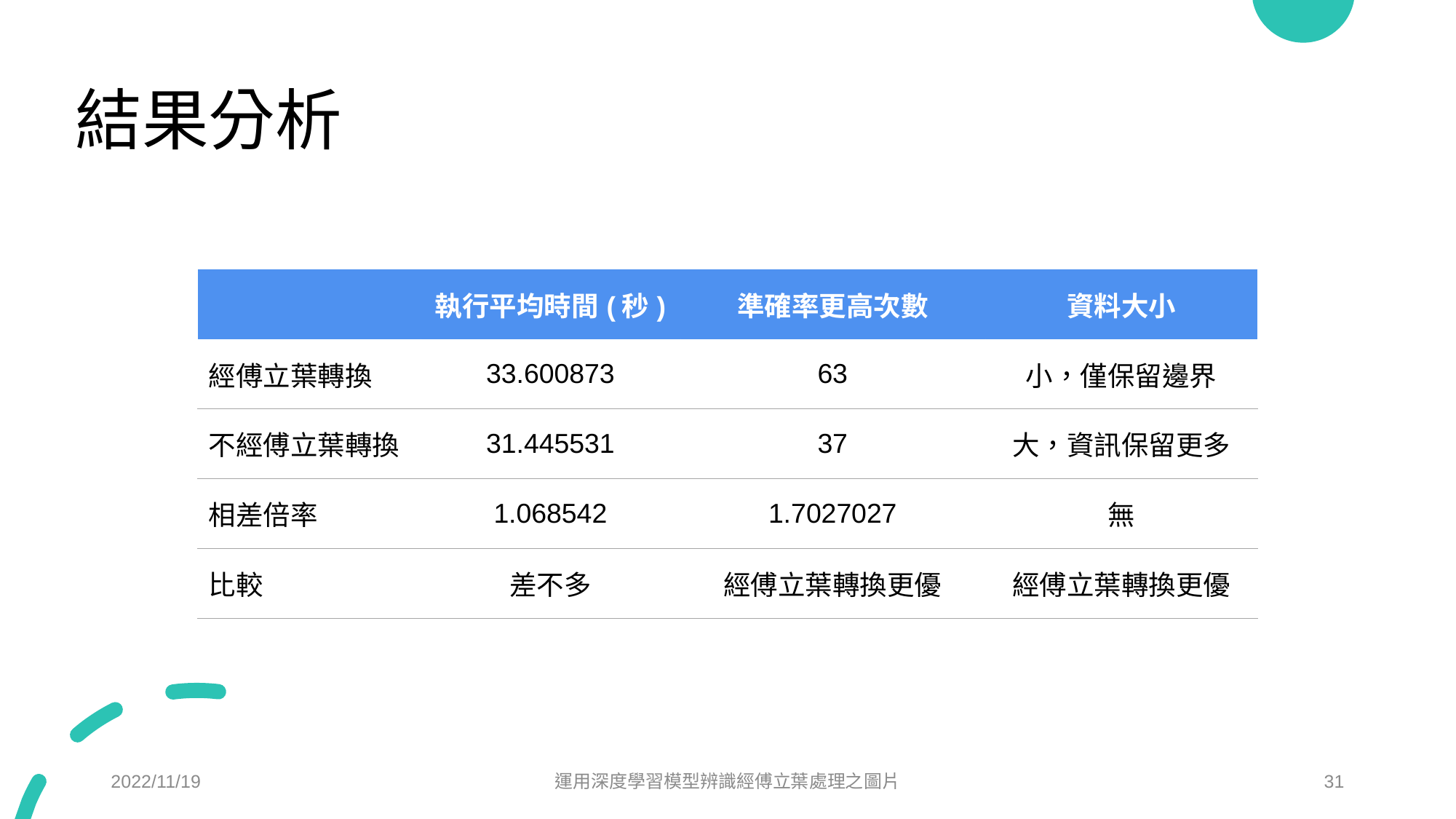

# 結果分析
|  | 執行平均時間(秒) | 準確率更高次數 | 資料大小 |
| --- | --- | --- | --- |
| 經傅立葉轉換 | 33.600873 | 63 | 小，僅保留邊界 |
| 不經傅立葉轉換 | 31.445531 | 37 | 大，資訊保留更多 |
| 相差倍率 | 1.068542 | 1.7027027 | 無 |
| 比較 | 差不多 | 經傅立葉轉換更優 | 經傅立葉轉換更優 |
2022/11/19
運用深度學習模型辨識經傅立葉處理之圖片
31